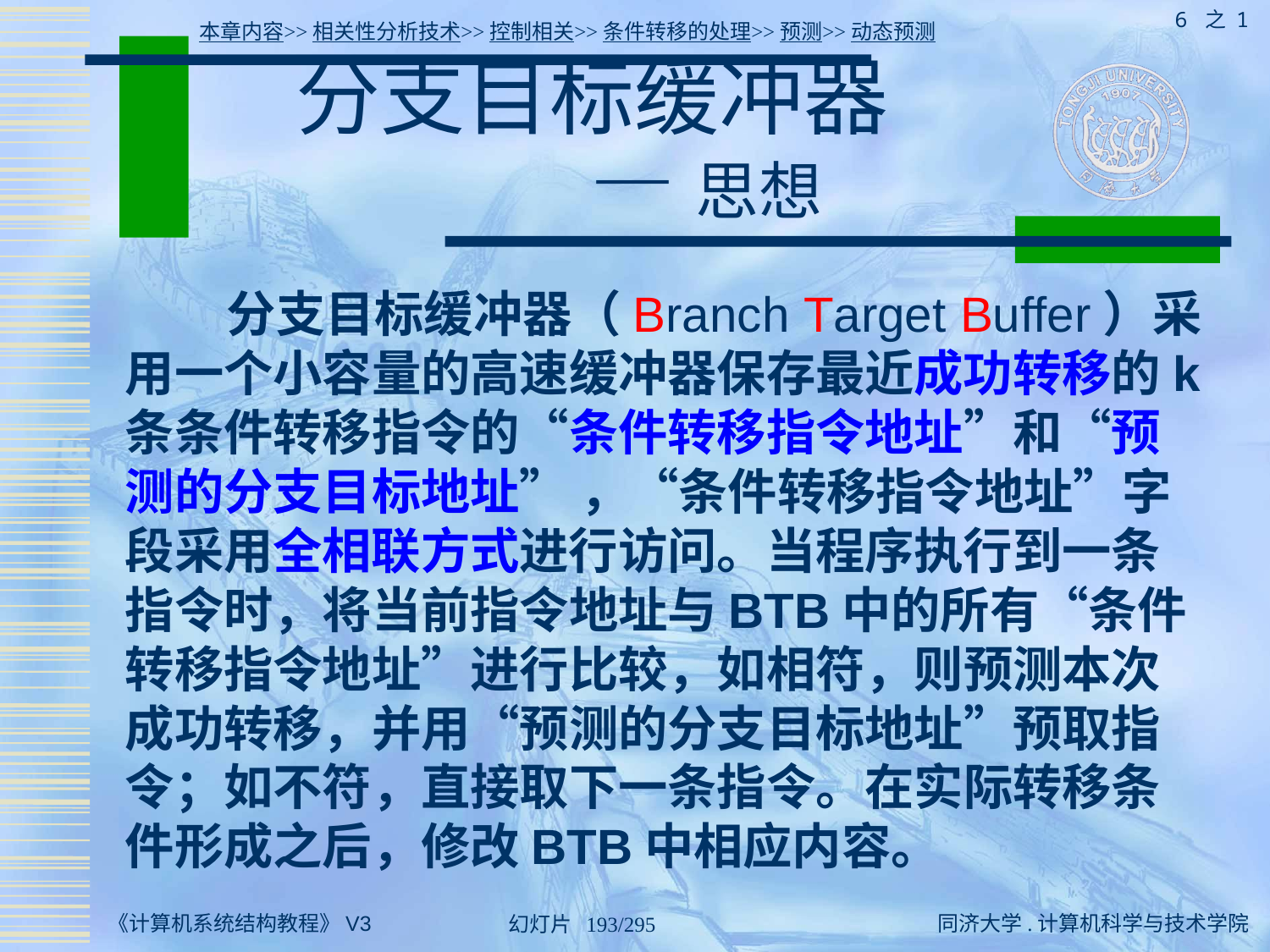

6 之 1
本章内容>>相关性分析技术>>控制相关>>条件转移的处理>>预测>>动态预测
# 分支目标缓冲器 — 思想
        分支目标缓冲器（Branch Target Buffer）采用一个小容量的高速缓冲器保存最近成功转移的k条条件转移指令的“条件转移指令地址”和“预测的分支目标地址” ，“条件转移指令地址”字段采用全相联方式进行访问。当程序执行到一条指令时，将当前指令地址与BTB中的所有“条件转移指令地址”进行比较，如相符，则预测本次成功转移，并用“预测的分支目标地址”预取指令；如不符，直接取下一条指令。在实际转移条件形成之后，修改BTB中相应内容。